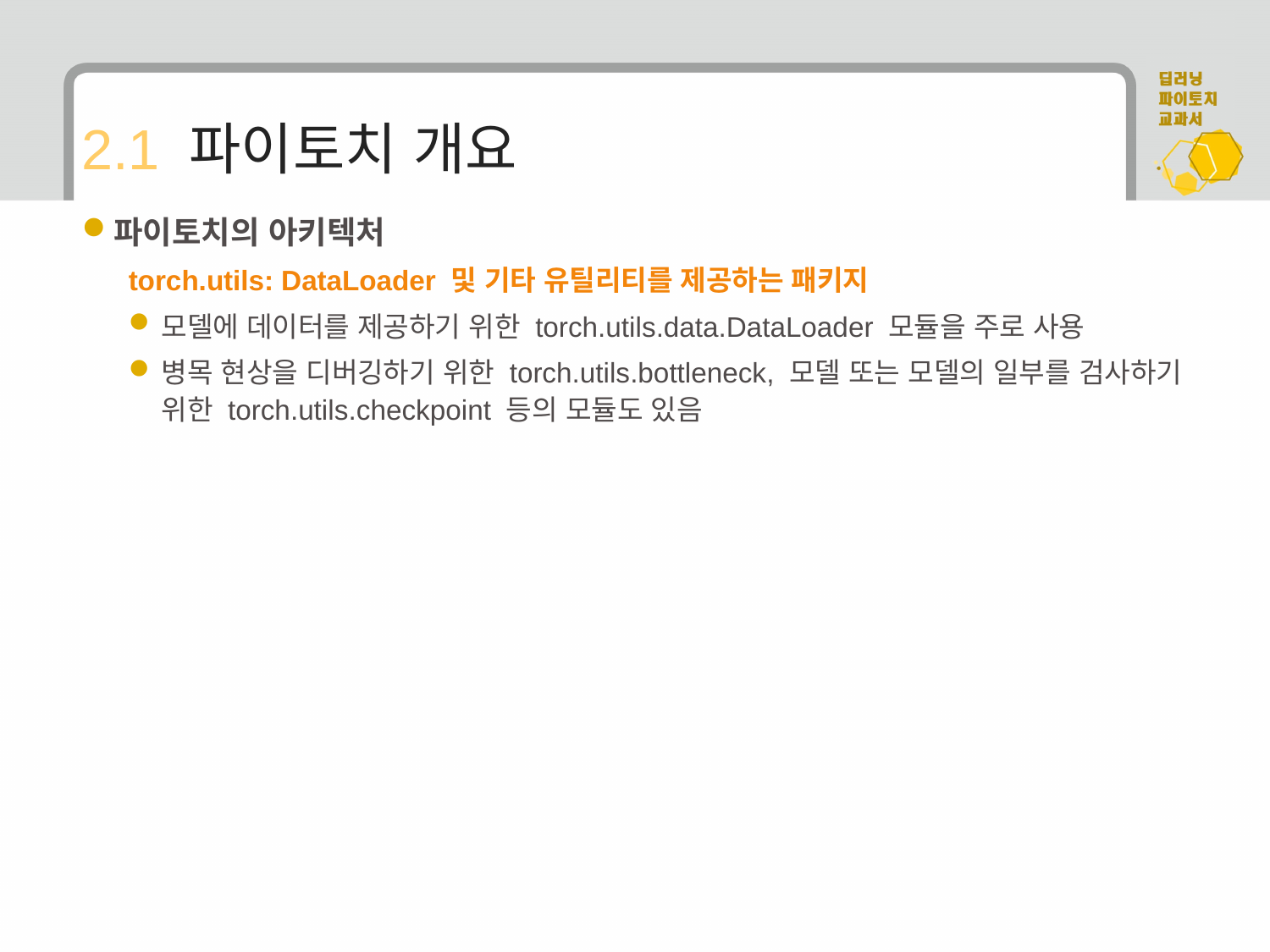

# 2.1 파이토치 개요
파이토치의 아키텍처
torch.utils: DataLoader 및 기타 유틸리티를 제공하는 패키지
모델에 데이터를 제공하기 위한 torch.utils.data.DataLoader 모듈을 주로 사용
병목 현상을 디버깅하기 위한 torch.utils.bottleneck, 모델 또는 모델의 일부를 검사하기 위한 torch.utils.checkpoint 등의 모듈도 있음